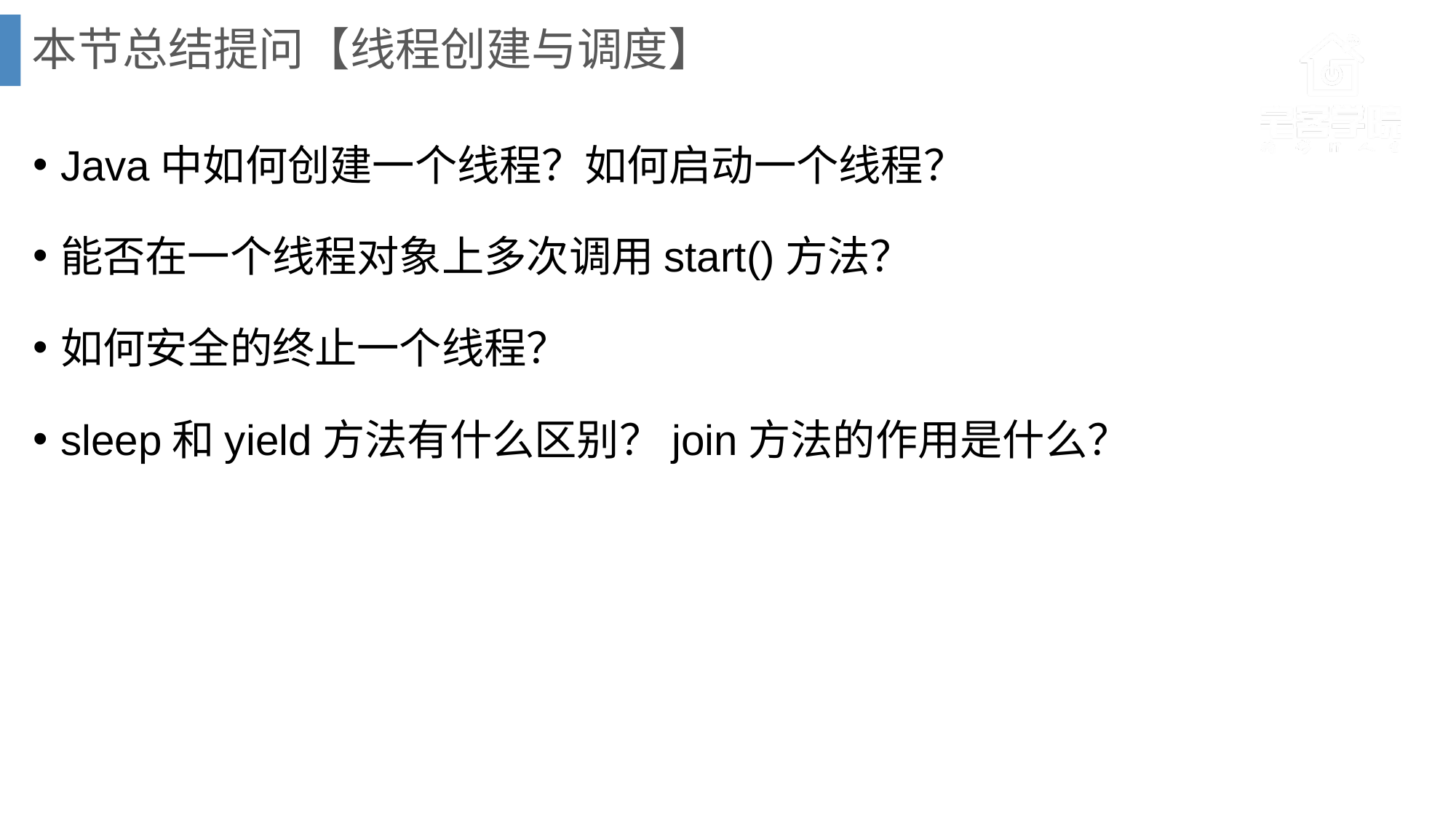

# 本节总结提问【线程创建与调度】
Java中如何创建一个线程？如何启动一个线程？
能否在一个线程对象上多次调用start()方法？
如何安全的终止一个线程？
sleep和yield方法有什么区别？join方法的作用是什么？